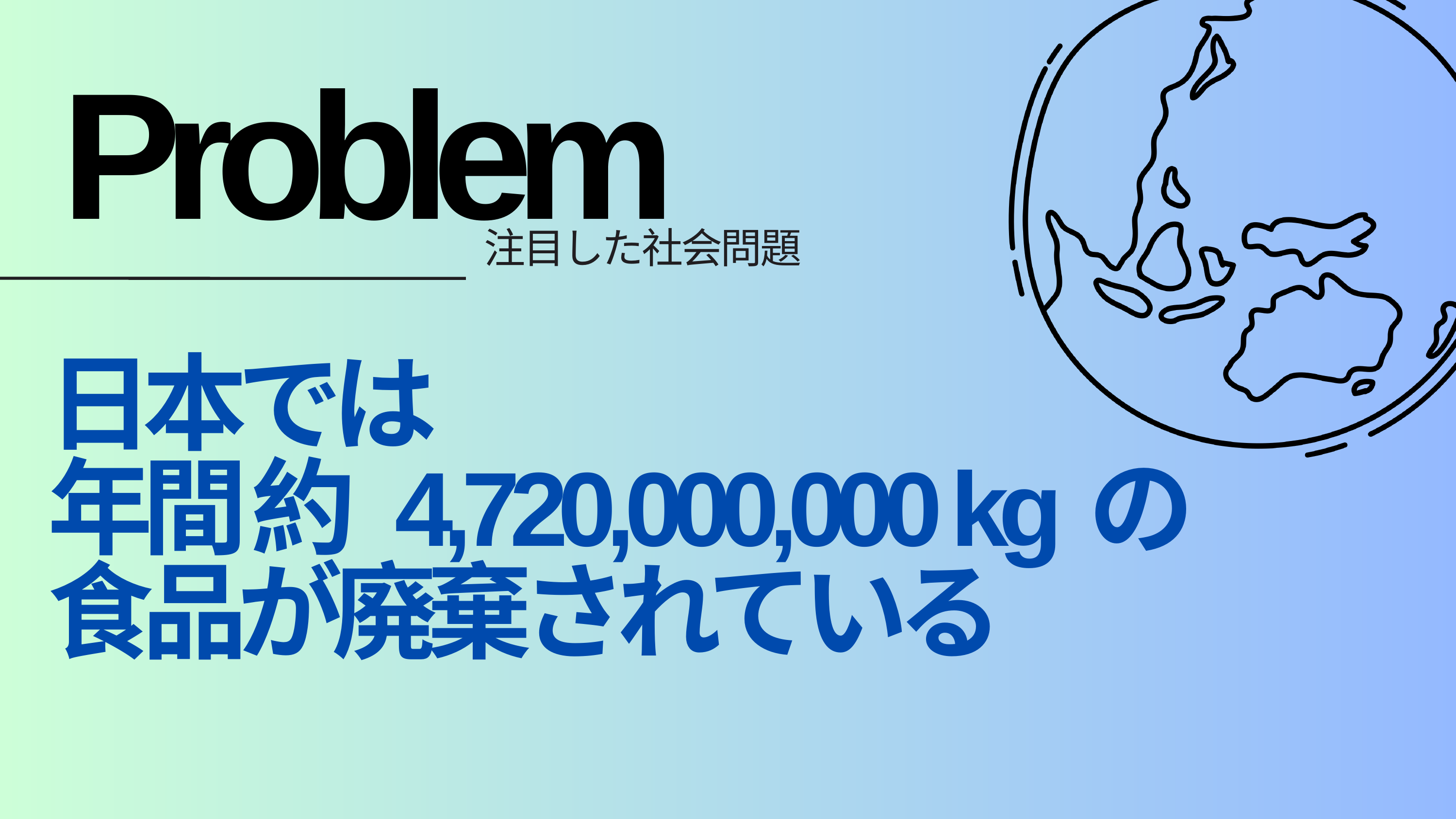

Problem
注目した社会問題

日本では
年間 約 4,720,000,000 kgの
食品が廃棄されている